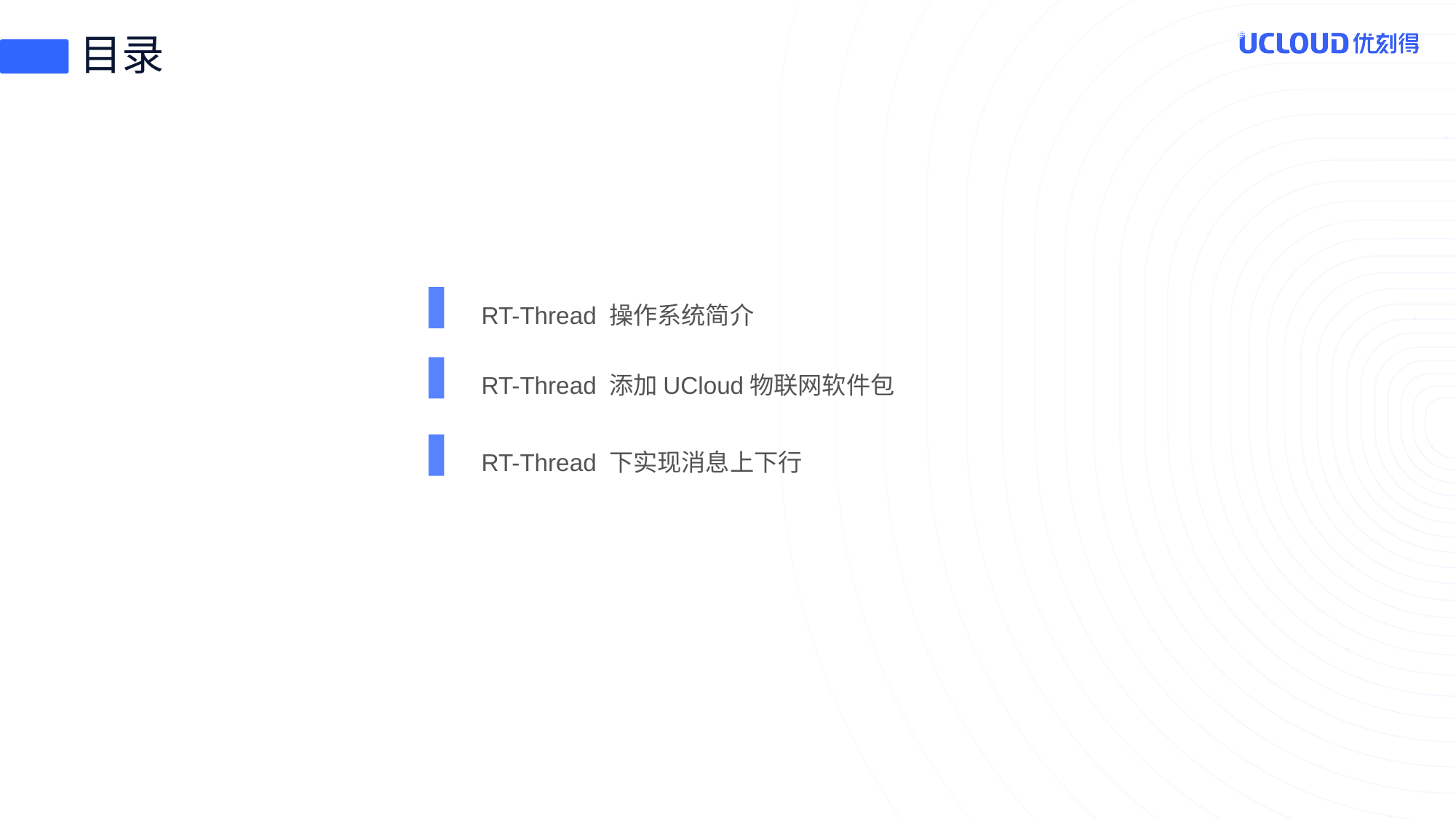

# 目录
RT-Thread 操作系统简介

RT-Thread 添加UCloud物联网软件包

RT-Thread 下实现消息上下行